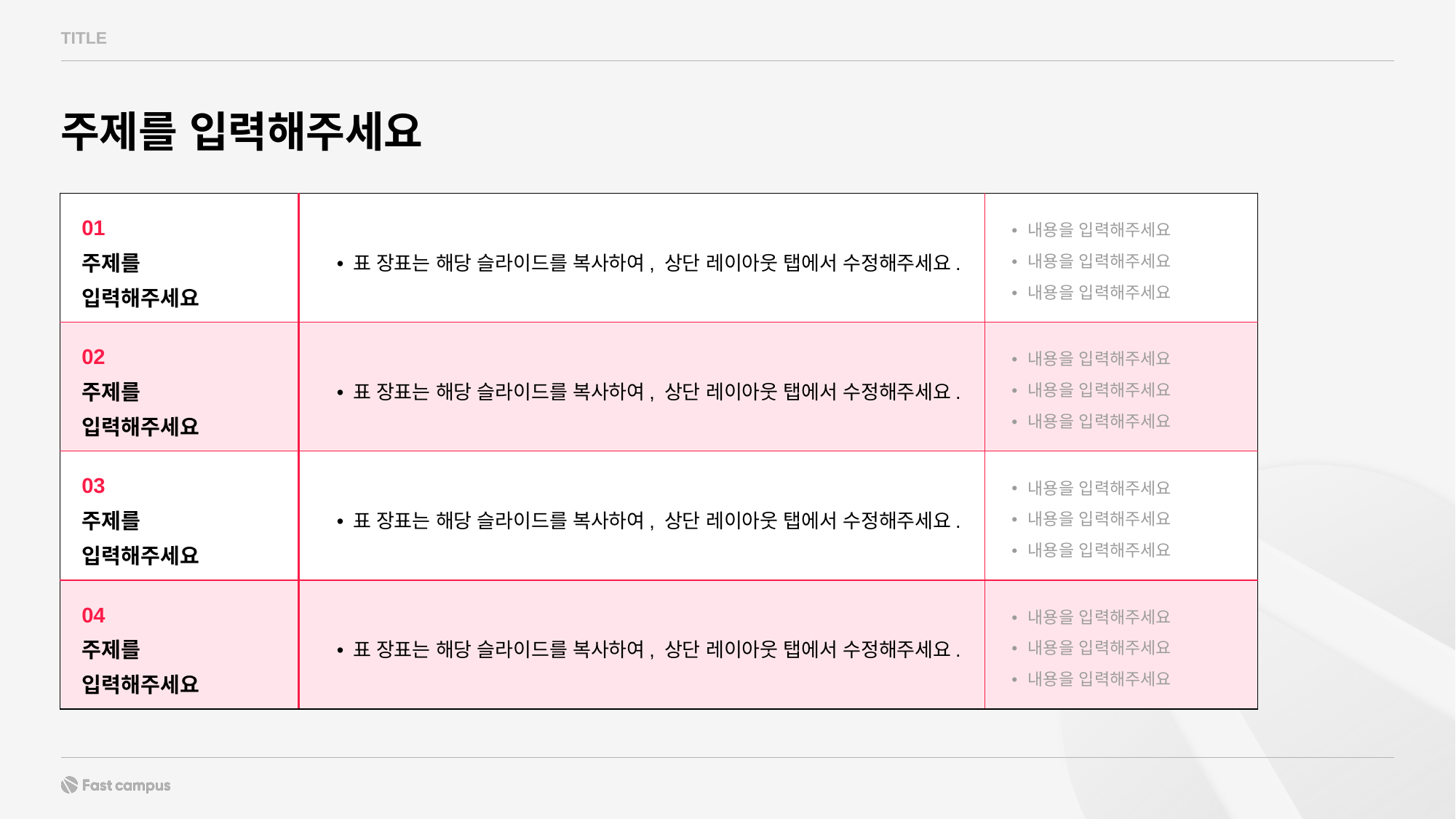

TITLE
주제를 입력해주세요
| 01 주제를 입력해주세요 | 표 장표는 해당 슬라이드를 복사하여, 상단 레이아웃 탭에서 수정해주세요. | 내용을 입력해주세요 내용을 입력해주세요 내용을 입력해주세요 |
| --- | --- | --- |
| 02 주제를 입력해주세요 | 표 장표는 해당 슬라이드를 복사하여, 상단 레이아웃 탭에서 수정해주세요. | 내용을 입력해주세요 내용을 입력해주세요 내용을 입력해주세요 |
| 03 주제를 입력해주세요 | 표 장표는 해당 슬라이드를 복사하여, 상단 레이아웃 탭에서 수정해주세요. | 내용을 입력해주세요 내용을 입력해주세요 내용을 입력해주세요 |
| 04 주제를 입력해주세요 | 표 장표는 해당 슬라이드를 복사하여, 상단 레이아웃 탭에서 수정해주세요. | 내용을 입력해주세요 내용을 입력해주세요 내용을 입력해주세요 |